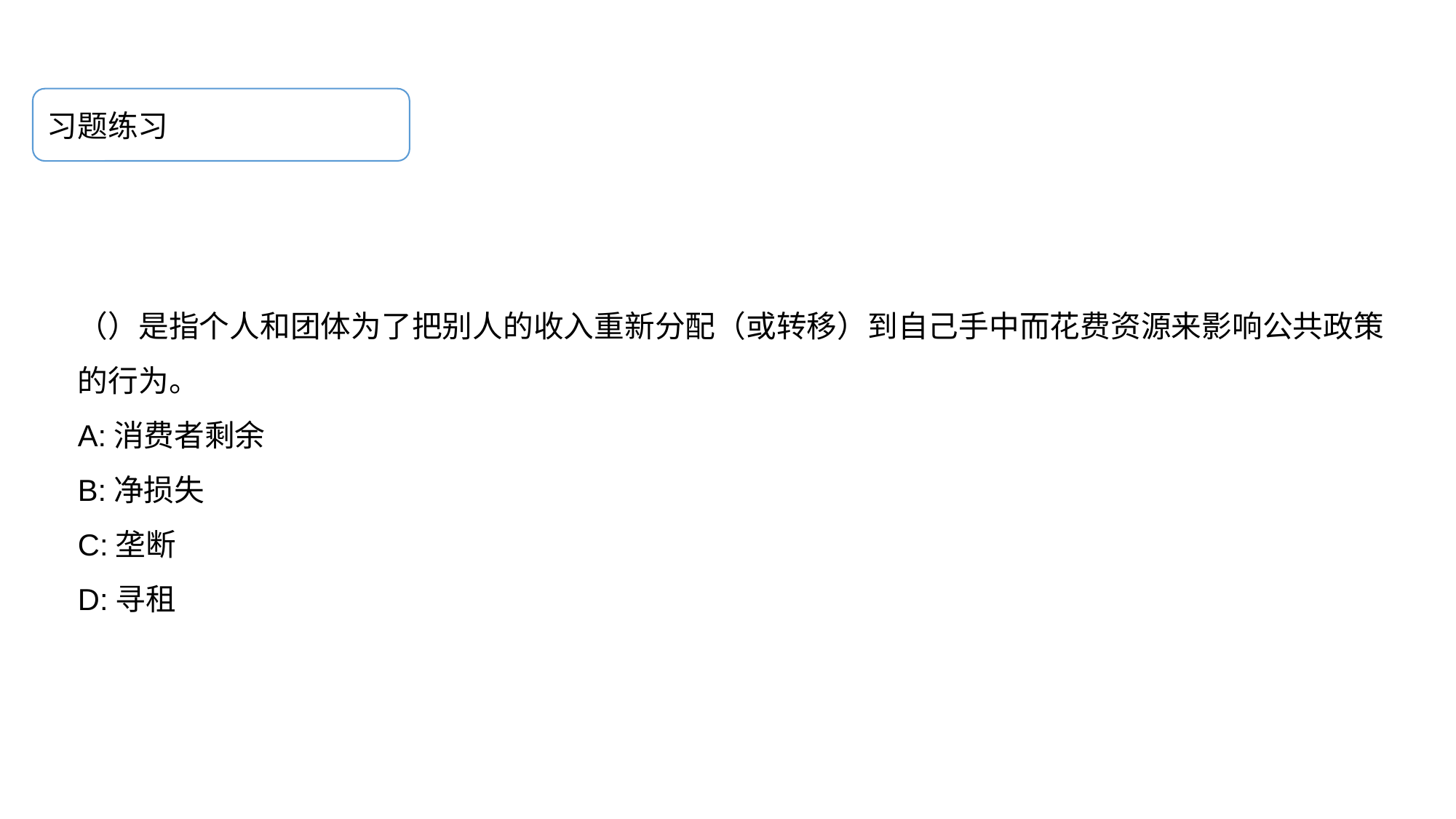

习题练习
（）是指个人和团体为了把别人的收入重新分配（或转移）到自己手中而花费资源来影响公共政策的行为。
A:消费者剩余
B:净损失
C:垄断
D:寻租